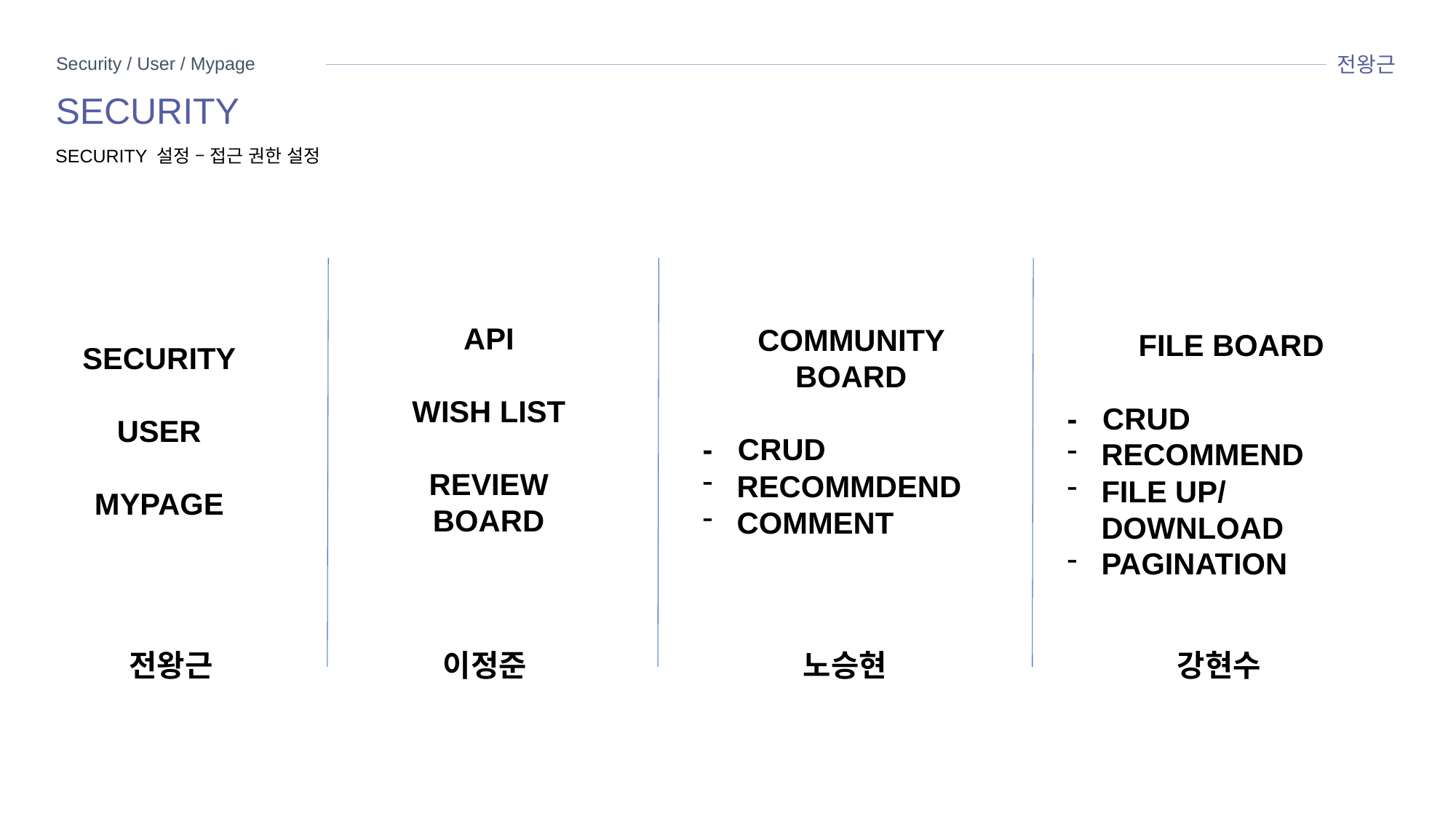

전왕근
Security / User / Mypage
SECURITY
SECURITY 설정 – 접근 권한 설정
API
WISH LIST
REVIEW BOARD
COMMUNITY BOARD
-   CRUD
RECOMMDEND
COMMENT

SECURITY
USER

MYPAGE

FILE BOARD
-   CRUD
RECOMMEND
FILE UP/DOWNLOAD
PAGINATION

이정준
노승현
전왕근
강현수